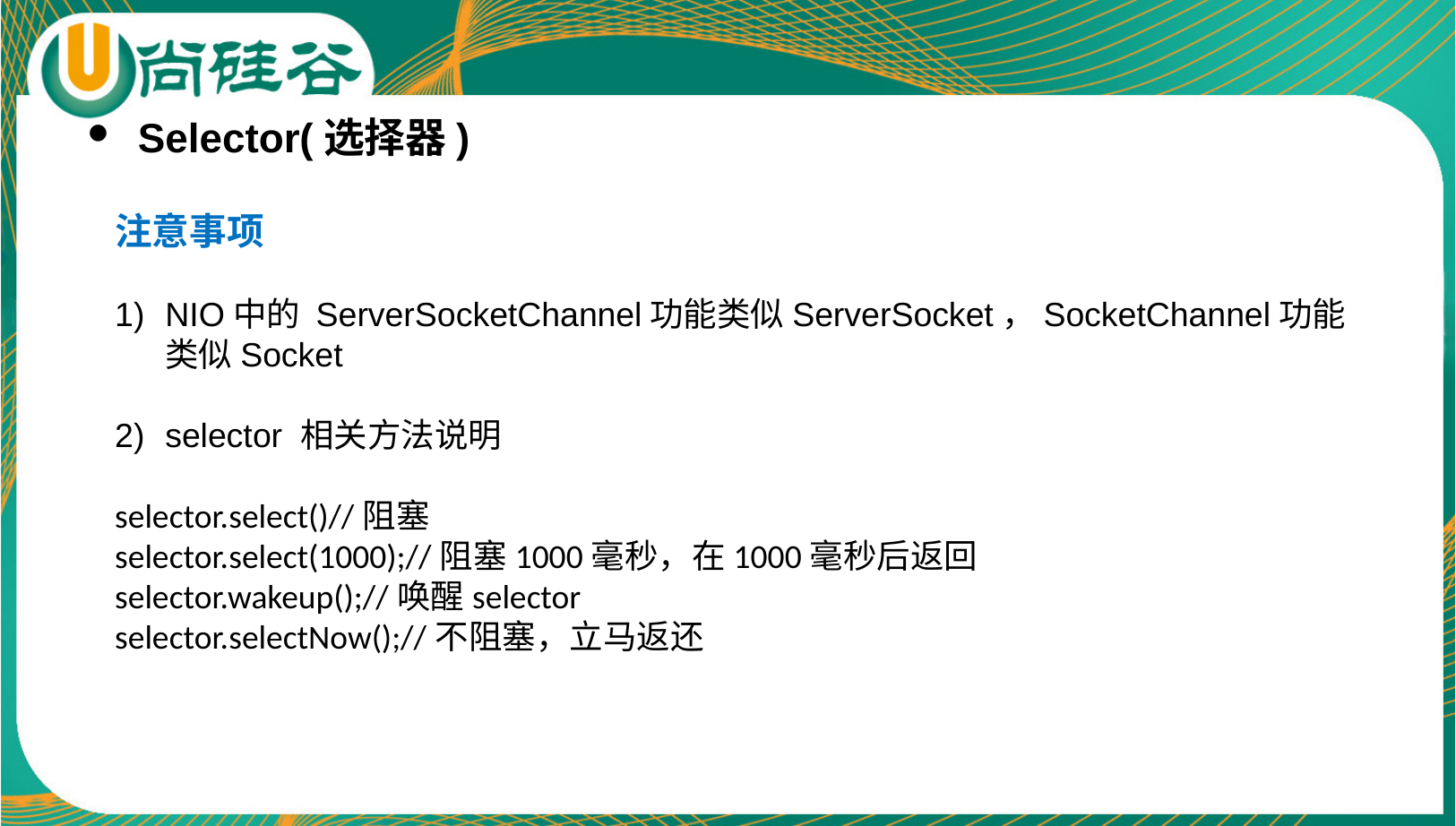

Selector(选择器)
注意事项

NIO中的 ServerSocketChannel功能类似ServerSocket，SocketChannel功能类似Socket

selector 相关方法说明

selector.select()//阻塞
selector.select(1000);//阻塞1000毫秒，在1000毫秒后返回
selector.wakeup();//唤醒selector
selector.selectNow();//不阻塞，立马返还